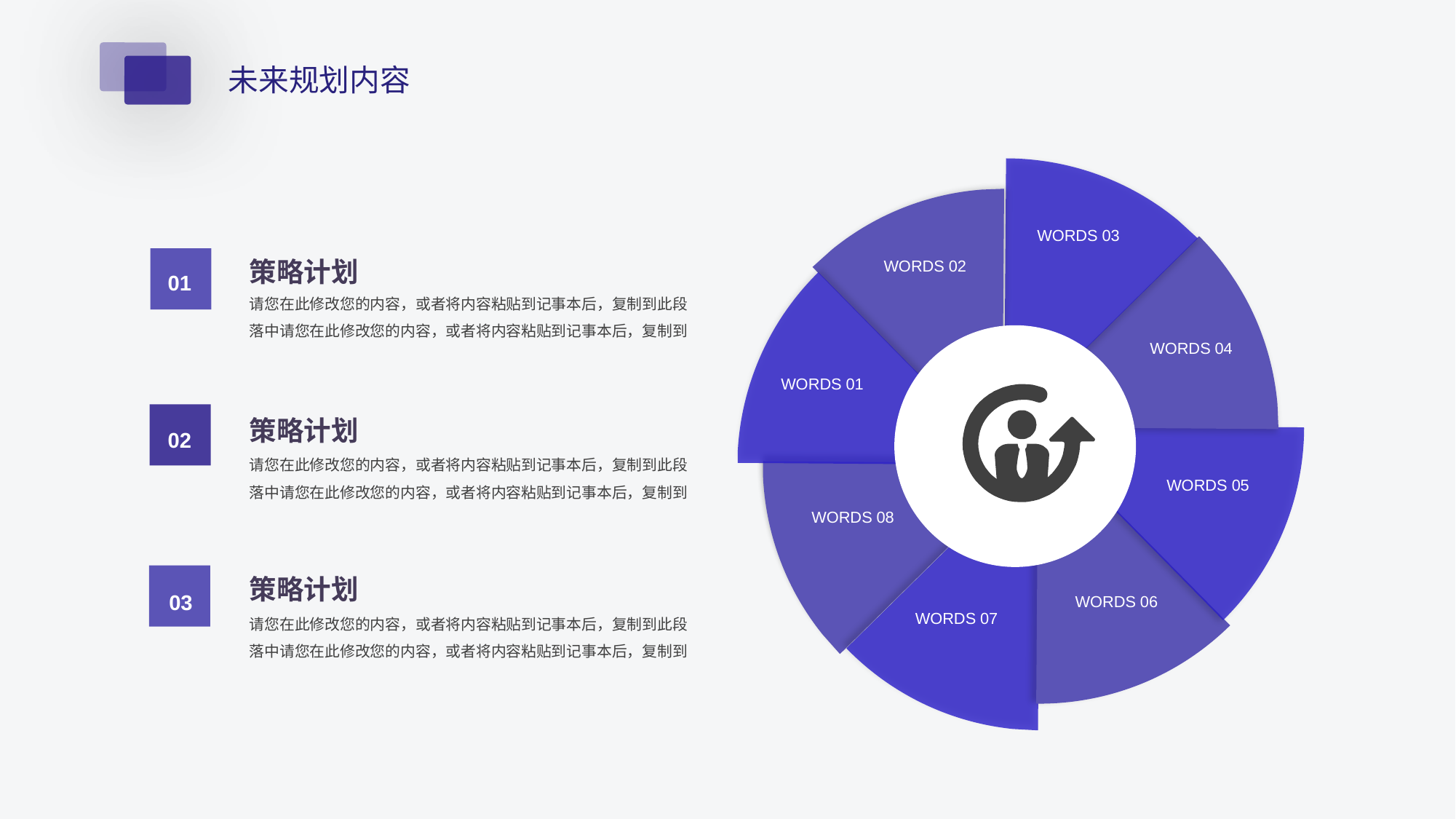

未来规划内容

WORDS 03

WORDS 02

策略计划
01

请您在此修改您的内容，或者将内容粘贴到记事本后，复制到此段落中请您在此修改您的内容，或者将内容粘贴到记事本后，复制到
WORDS 04

WORDS 01

策略计划
02

请您在此修改您的内容，或者将内容粘贴到记事本后，复制到此段落中请您在此修改您的内容，或者将内容粘贴到记事本后，复制到

WORDS 05

WORDS 08

策略计划
03
WORDS 06
WORDS 07
请您在此修改您的内容，或者将内容粘贴到记事本后，复制到此段落中请您在此修改您的内容，或者将内容粘贴到记事本后，复制到